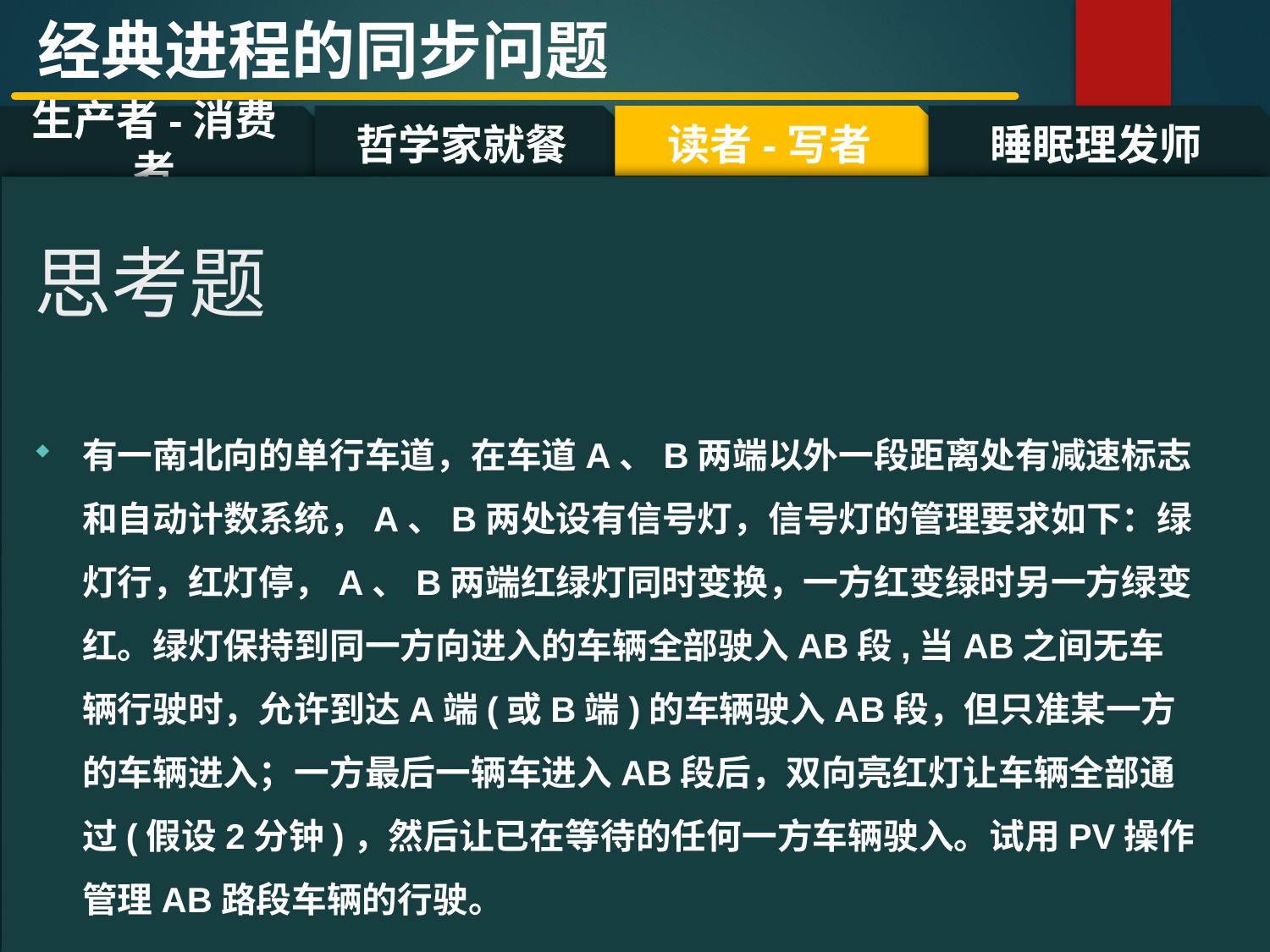

经典进程的同步问题
哲学家就餐
读者-写者
睡眠理发师
生产者-消费者
#
思考题
有一南北向的单行车道，在车道A、B两端以外一段距离处有减速标志和自动计数系统，A、B两处设有信号灯，信号灯的管理要求如下：绿灯行，红灯停，A、B两端红绿灯同时变换，一方红变绿时另一方绿变红。绿灯保持到同一方向进入的车辆全部驶入AB段,当AB之间无车辆行驶时，允许到达A端(或B端)的车辆驶入AB段，但只准某一方的车辆进入；一方最后一辆车进入AB段后，双向亮红灯让车辆全部通过(假设2分钟)，然后让已在等待的任何一方车辆驶入。试用PV操作管理AB路段车辆的行驶。